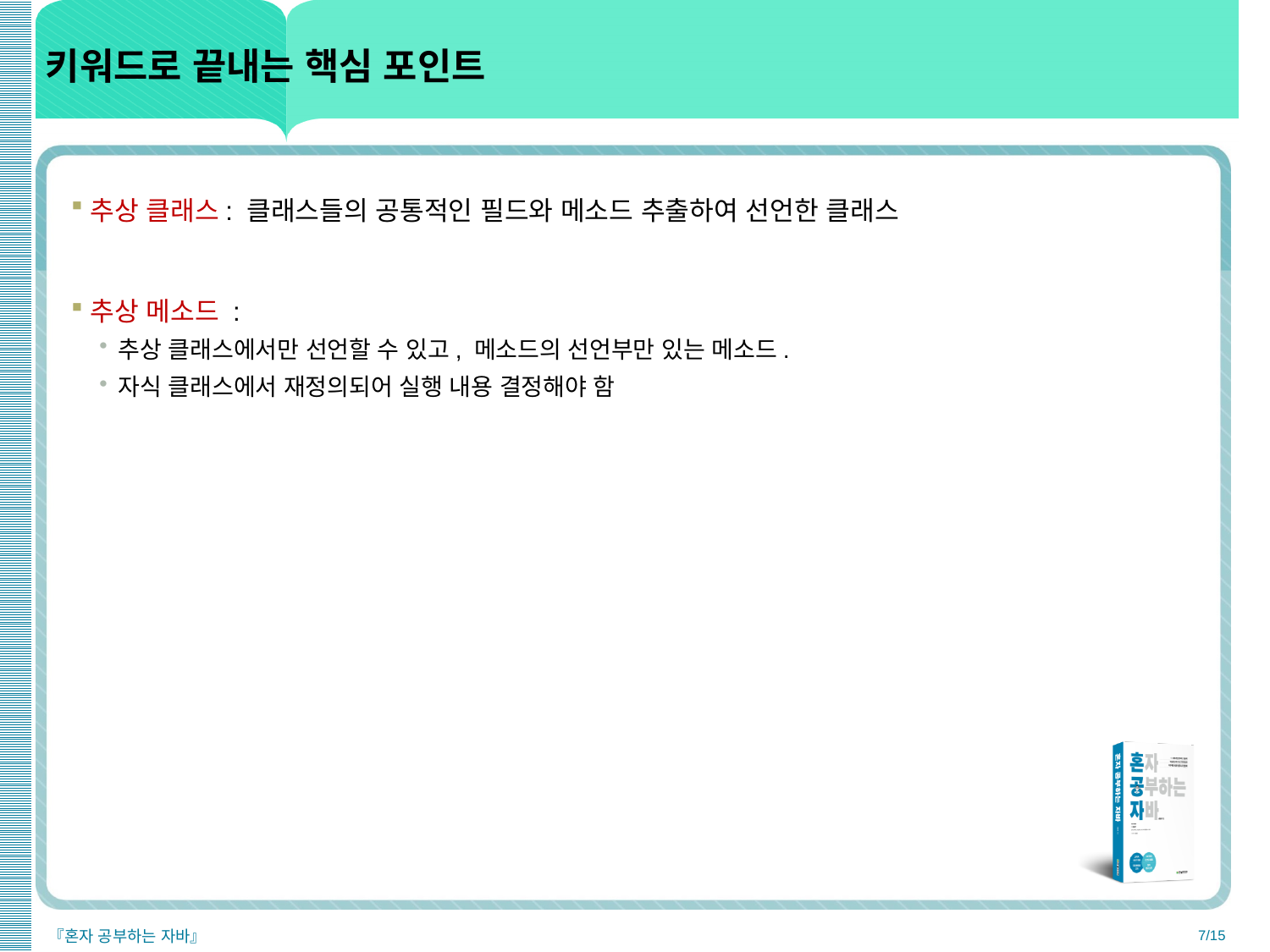

# 키워드로 끝내는 핵심 포인트

추상 클래스: 클래스들의 공통적인 필드와 메소드 추출하여 선언한 클래스

추상 메소드 :
추상 클래스에서만 선언할 수 있고, 메소드의 선언부만 있는 메소드.
자식 클래스에서 재정의되어 실행 내용 결정해야 함